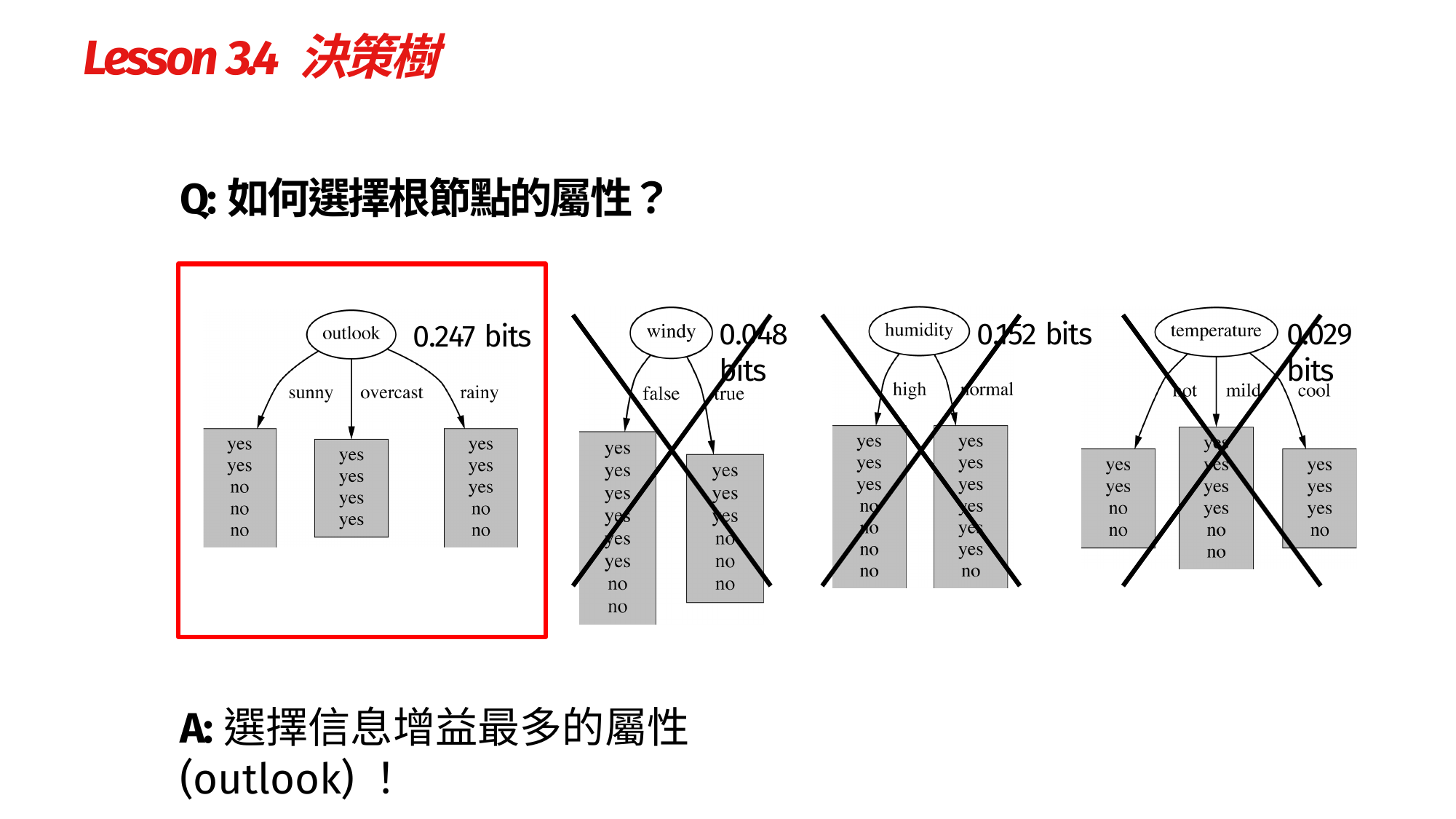

# Lesson 3.4 決策樹
Q:如何選擇根節點的屬性？

0.048 bits
0.152 bits
0.029 bits
0.247 bits
A:選擇信息增益最多的屬性(outlook)！